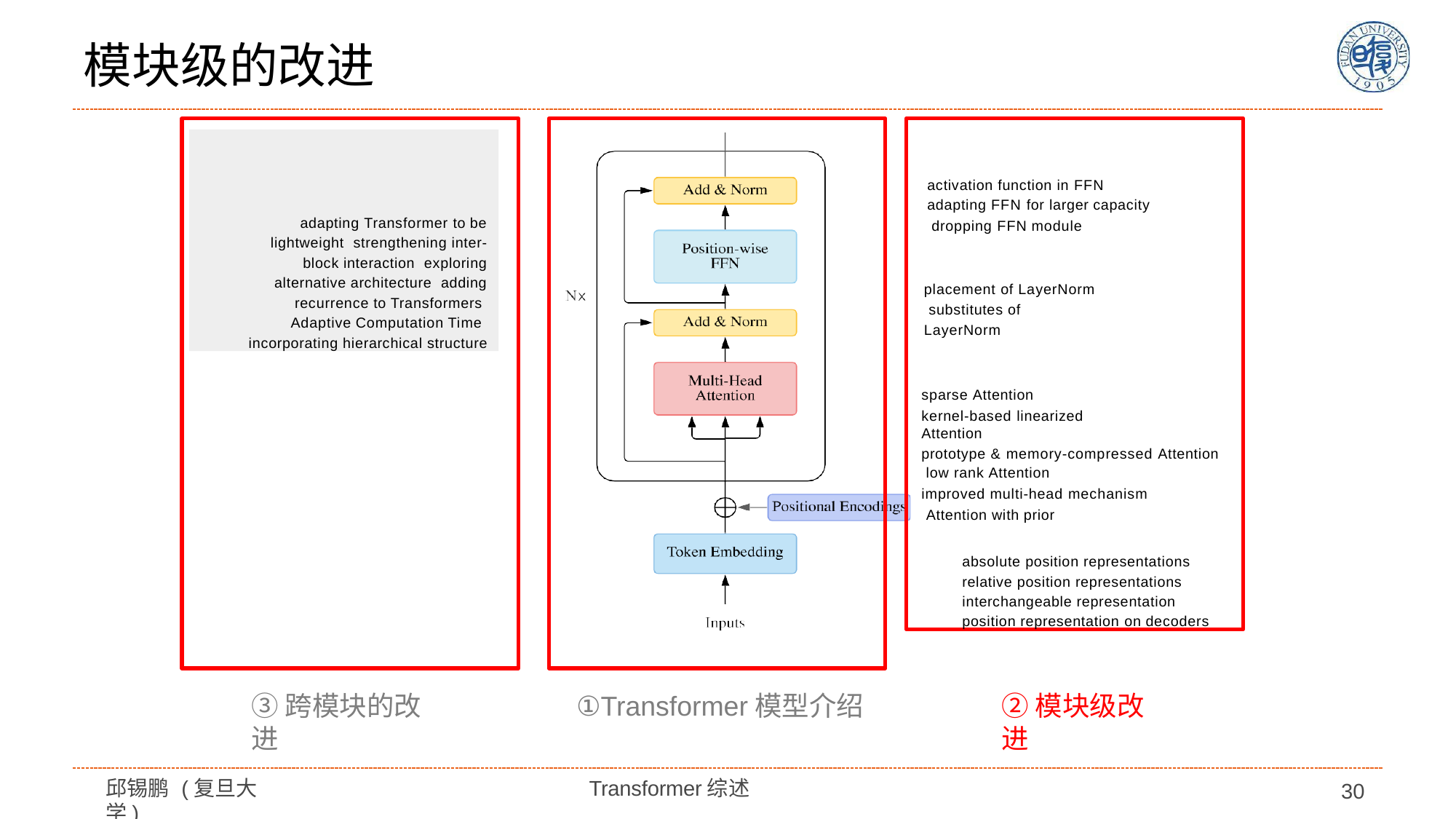

# 模块级的改进

activation function in FFN  adapting FFN for larger capacity  dropping FFN module

placement of LayerNorm  substitutes of LayerNorm

sparse Attention
kernel-based linearized Attention
prototype & memory-compressed Attention  low rank Attention
improved multi-head mechanism  Attention with prior

absolute position representations  relative position representations  interchangeable representation  position representation on decoders

adapting Transformer to be lightweight  strengthening inter-block interaction  exploring alternative architecture  adding recurrence to Transformers  Adaptive Computation Time  incorporating hierarchical structure

③跨模块的改进
①Transformer模型介绍
②模块级改进
邱锡鹏 (复旦大学)
Transformer综述
30